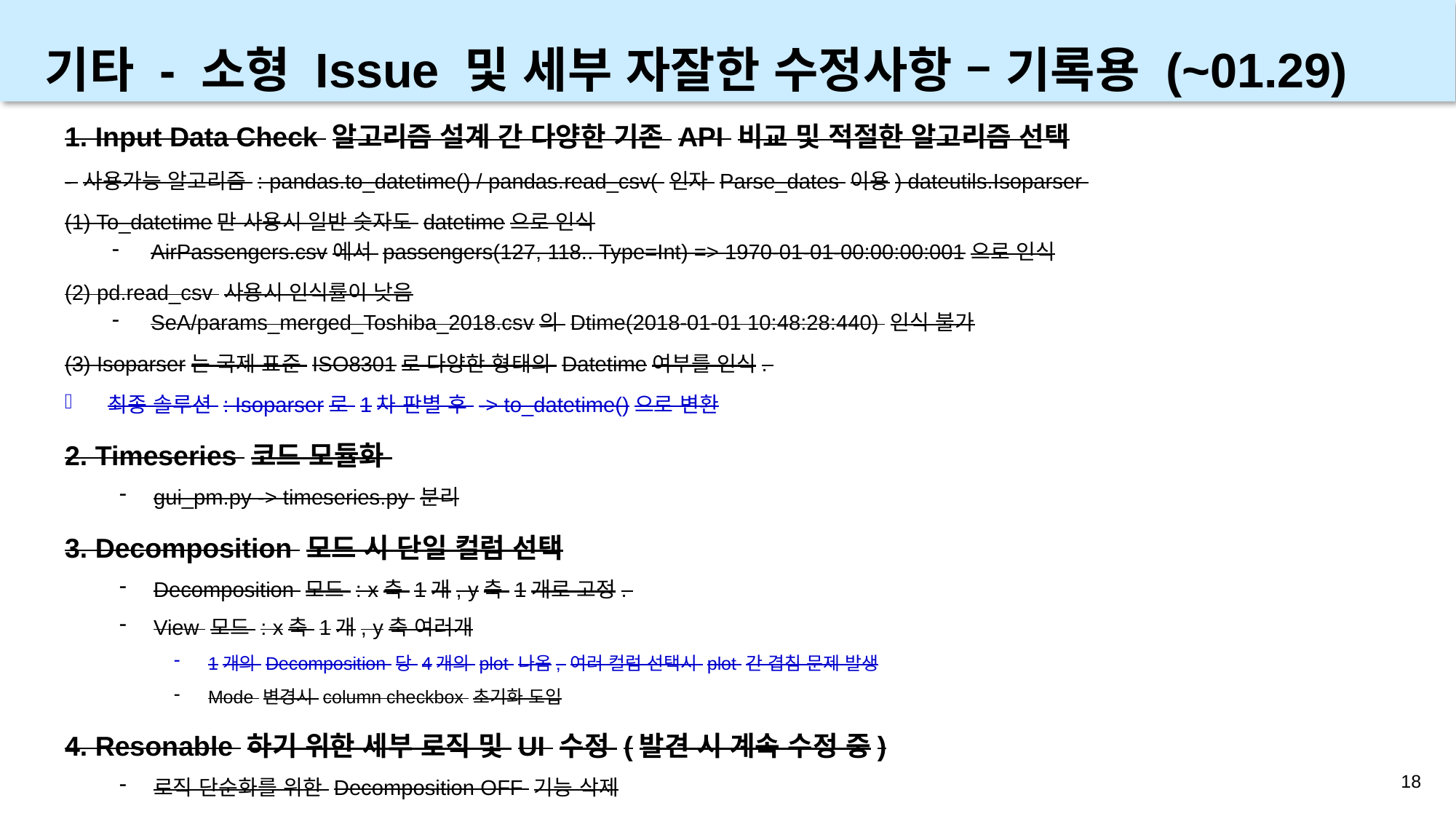

기타 - 소형 Issue 및 세부 자잘한 수정사항 – 기록용 (~01.29)
1. Input Data Check 알고리즘 설계 간 다양한 기존 API 비교 및 적절한 알고리즘 선택
- 사용가능 알고리즘 : pandas.to_datetime() / pandas.read_csv( 인자 Parse_dates 이용) dateutils.Isoparser
(1) To_datetime만 사용시 일반 숫자도 datetime으로 인식
AirPassengers.csv에서 passengers(127, 118.. Type=Int) => 1970-01-01-00:00:00:001으로 인식
(2) pd.read_csv 사용시 인식률이 낮음
SeA/params_merged_Toshiba_2018.csv의 Dtime(2018-01-01 10:48:28:440) 인식 불가
(3) Isoparser는 국제 표준 ISO8301로 다양한 형태의 Datetime여부를 인식.
최종 솔루션 : Isoparser로 1차 판별 후 -> to_datetime()으로 변환
2. Timeseries 코드 모듈화
gui_pm.py -> timeseries.py 분리
3. Decomposition 모드 시 단일 컬럼 선택
Decomposition 모드 : x축 1개, y축 1개로 고정.
View 모드 : x축 1개, y축 여러개
1개의 Decomposition 당 4개의 plot 나옴, 여러 컬럼 선택시 plot 간 겹침 문제 발생
Mode 변경시 column checkbox 초기화 도입
4. Resonable 하기 위한 세부 로직 및 UI 수정 (발견 시 계속 수정 중)
로직 단순화를 위한 Decomposition OFF 기능 삭제
18